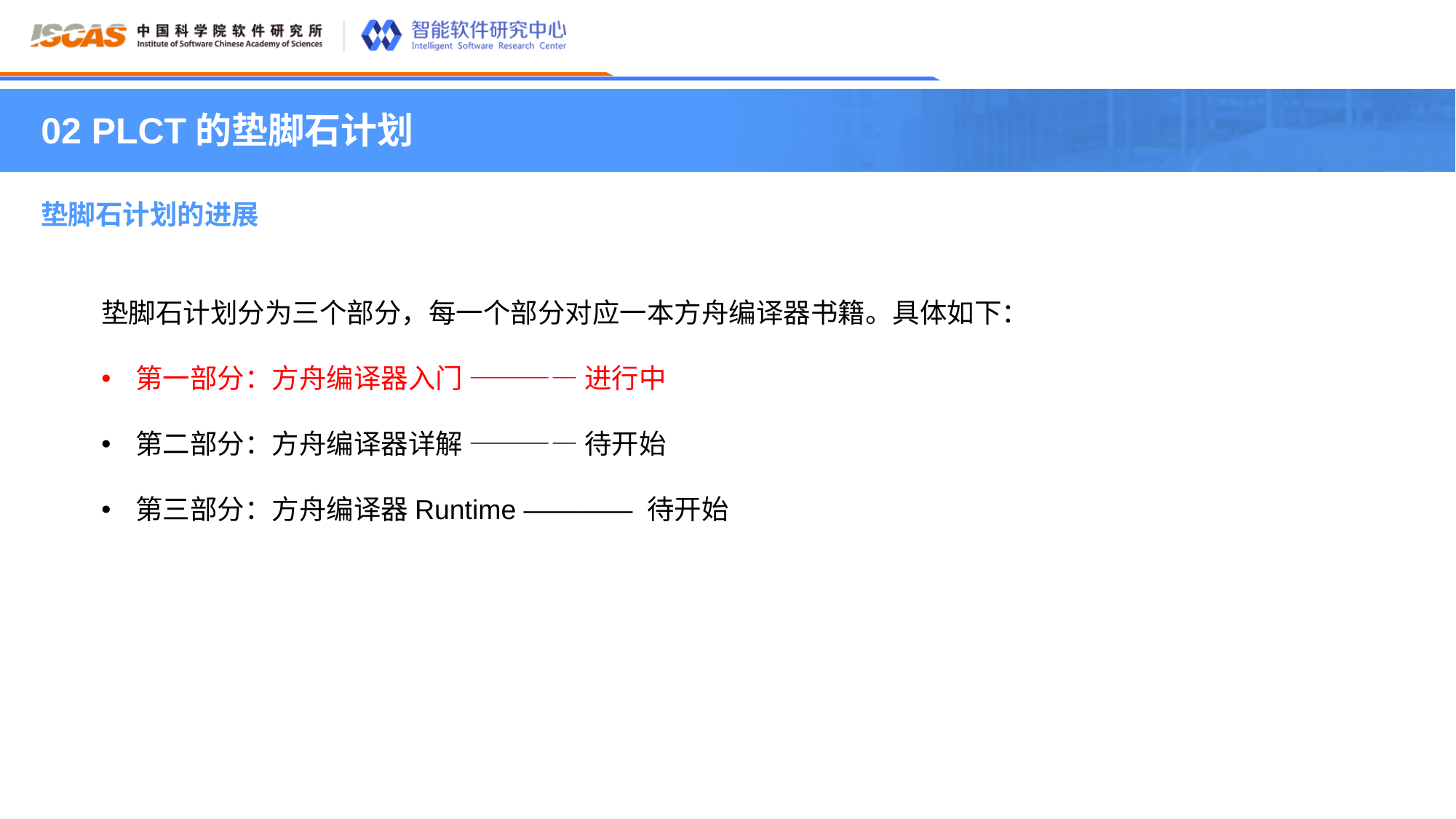

02 PLCT的垫脚石计划

垫脚石计划的进展
垫脚石计划分为三个部分，每一个部分对应一本方舟编译器书籍。具体如下：

第一部分：方舟编译器入门 ———— 进行中

第二部分：方舟编译器详解 ———— 待开始

第三部分：方舟编译器Runtime ———— 待开始